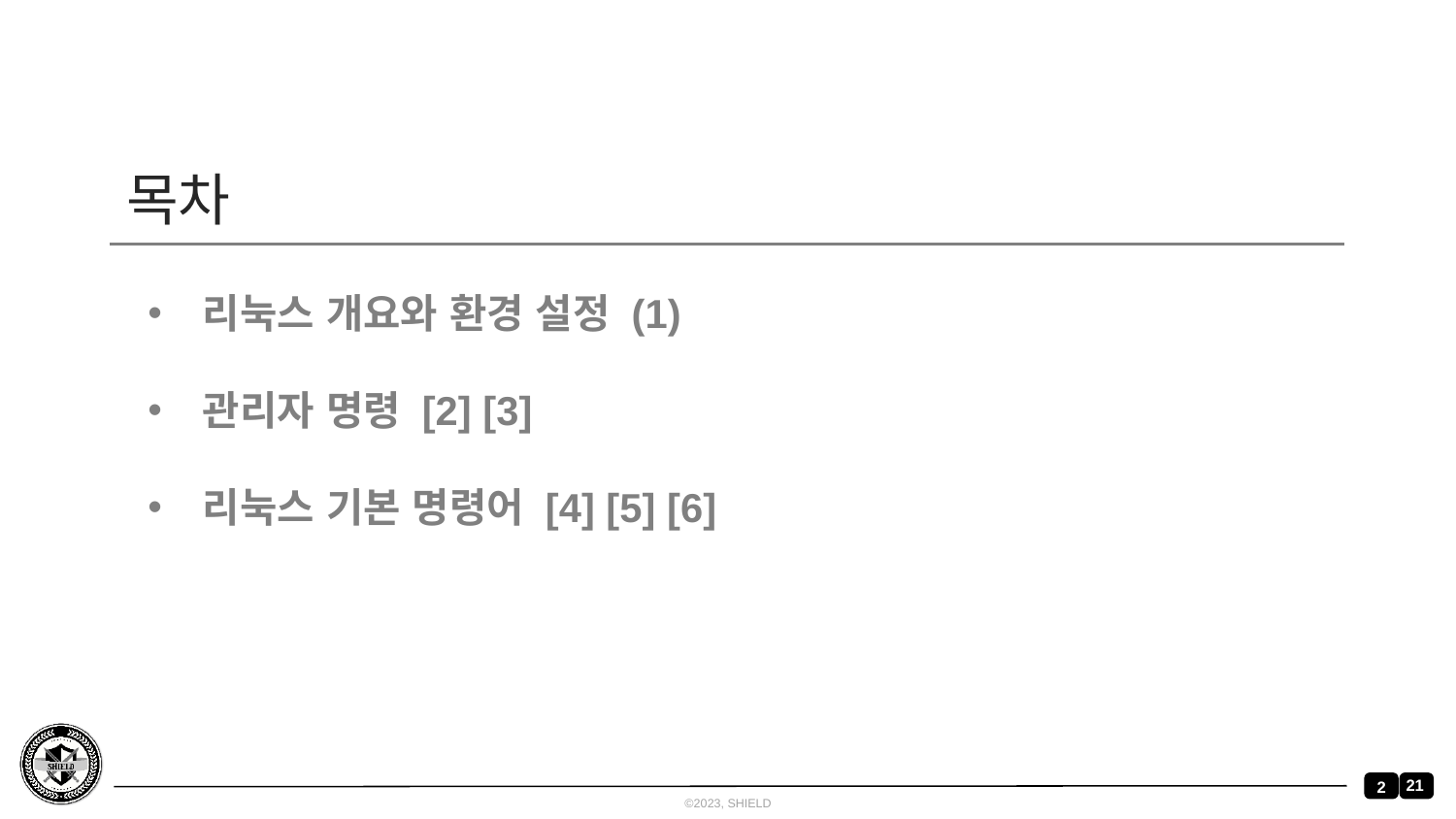

# 목차
리눅스 개요와 환경 설정 (1)
관리자 명령 [2] [3]
리눅스 기본 명령어 [4] [5] [6]